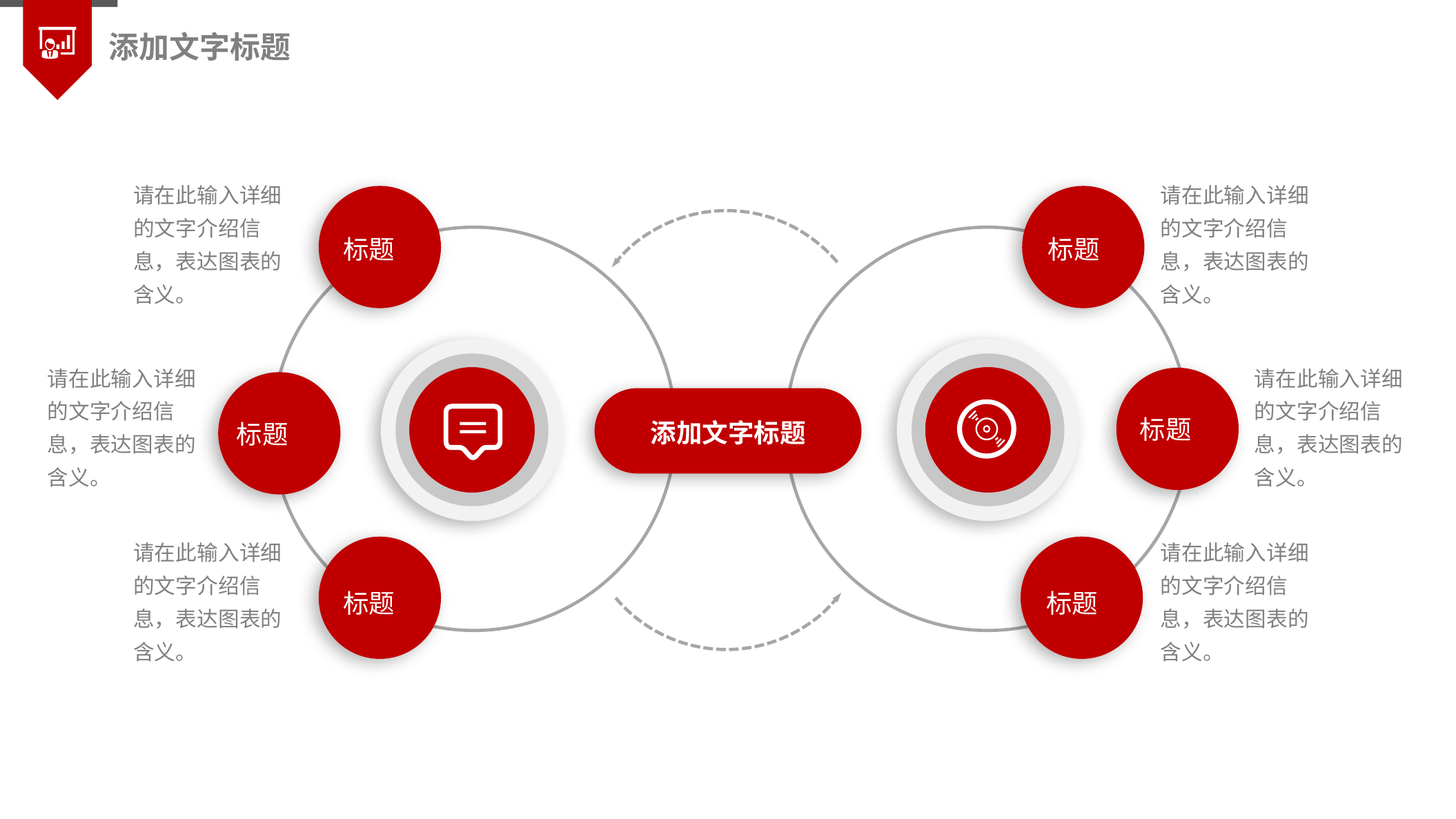

添加文字标题

请在此输入详细的文字介绍信息，表达图表的含义。
请在此输入详细的文字介绍信息，表达图表的含义。

标题

标题

标题
请在此输入详细的文字介绍信息，表达图表的含义。
请在此输入详细的文字介绍信息，表达图表的含义。

标题

添加文字标题

标题

标题
请在此输入详细的文字介绍信息，表达图表的含义。
请在此输入详细的文字介绍信息，表达图表的含义。